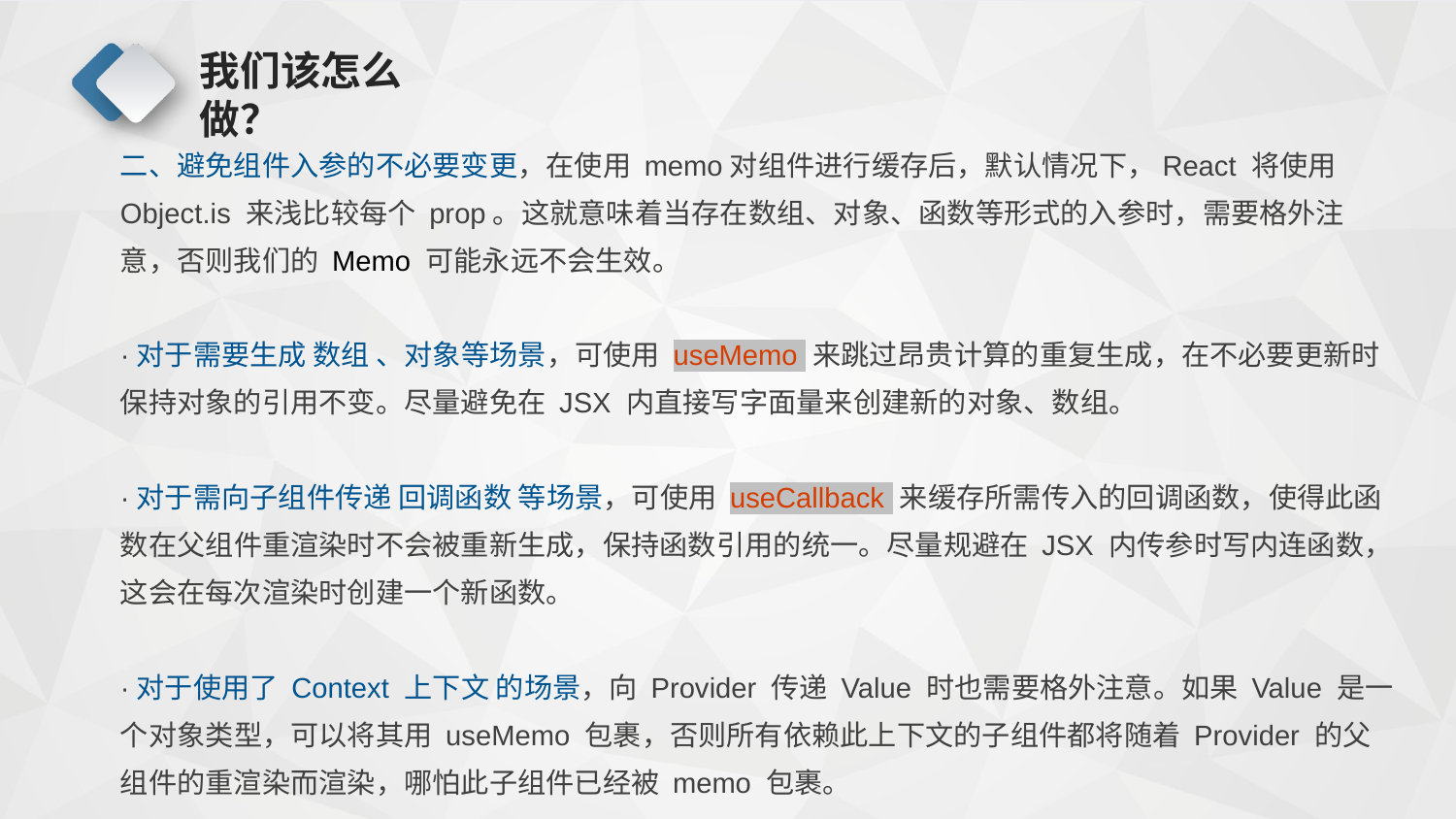

# 我们该怎么做？
二、避免组件入参的不必要变更，在使用 memo对组件进行缓存后，默认情况下，React 将使用 Object.is 来浅比较每个 prop。这就意味着当存在数组、对象、函数等形式的入参时，需要格外注意，否则我们的 Memo 可能永远不会生效。

·对于需要生成 数组 、对象等场景，可使用 useMemo 来跳过昂贵计算的重复生成，在不必要更新时保持对象的引用不变。尽量避免在 JSX 内直接写字面量来创建新的对象、数组。

·对于需向子组件传递 回调函数 等场景，可使用 useCallback 来缓存所需传入的回调函数，使得此函数在父组件重渲染时不会被重新生成，保持函数引用的统一。尽量规避在 JSX 内传参时写内连函数，这会在每次渲染时创建一个新函数。

·对于使用了 Context 上下文 的场景，向 Provider 传递 Value 时也需要格外注意。如果 Value 是一个对象类型，可以将其用 useMemo 包裹，否则所有依赖此上下文的子组件都将随着 Provider 的父组件的重渲染而渲染，哪怕此子组件已经被 memo 包裹。